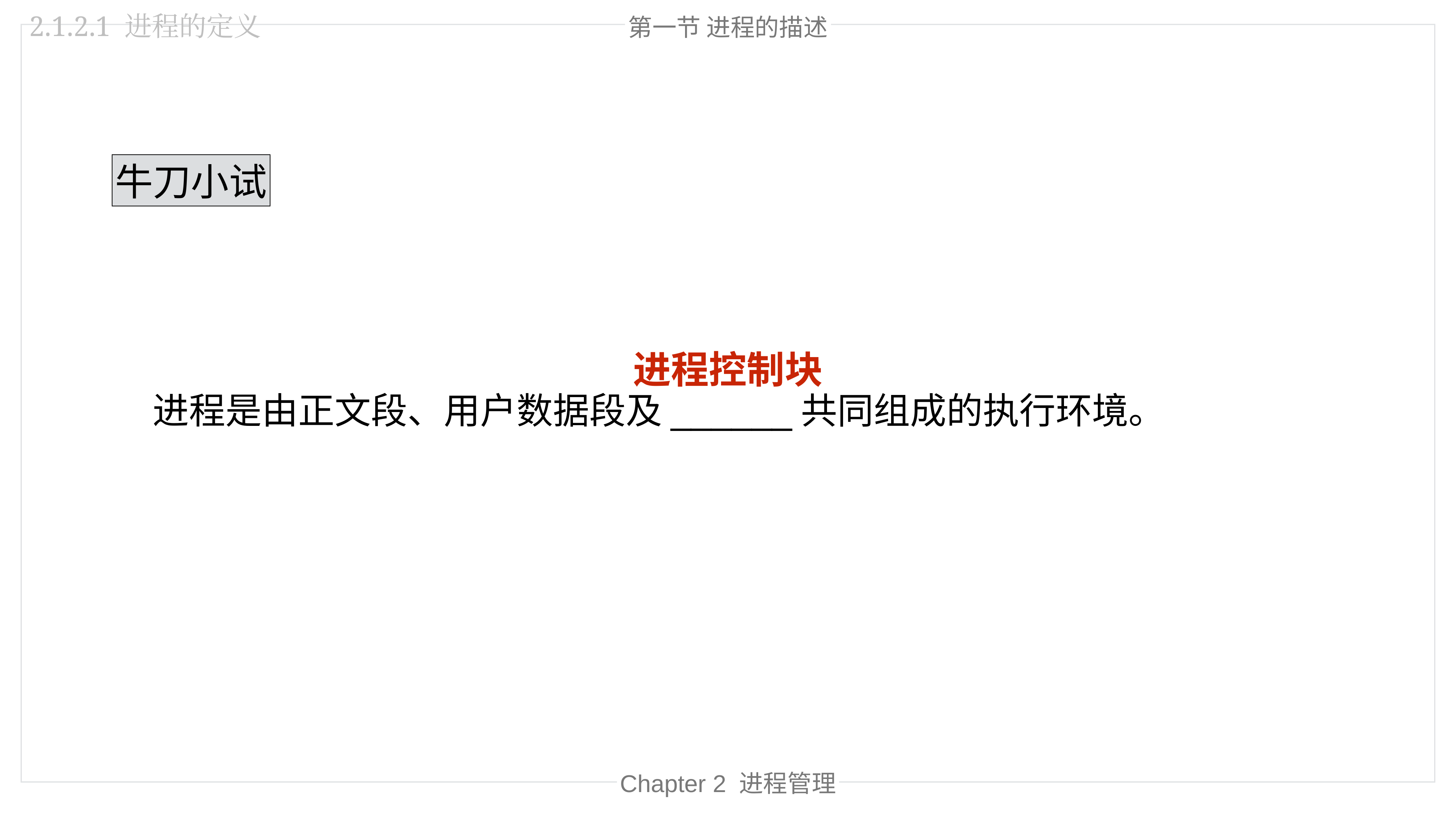

2.1.2.1 进程的定义
第一节 进程的描述

牛刀小试
进程控制块
进程是由正文段、用户数据段及______共同组成的执行环境。
Chapter 2 进程管理